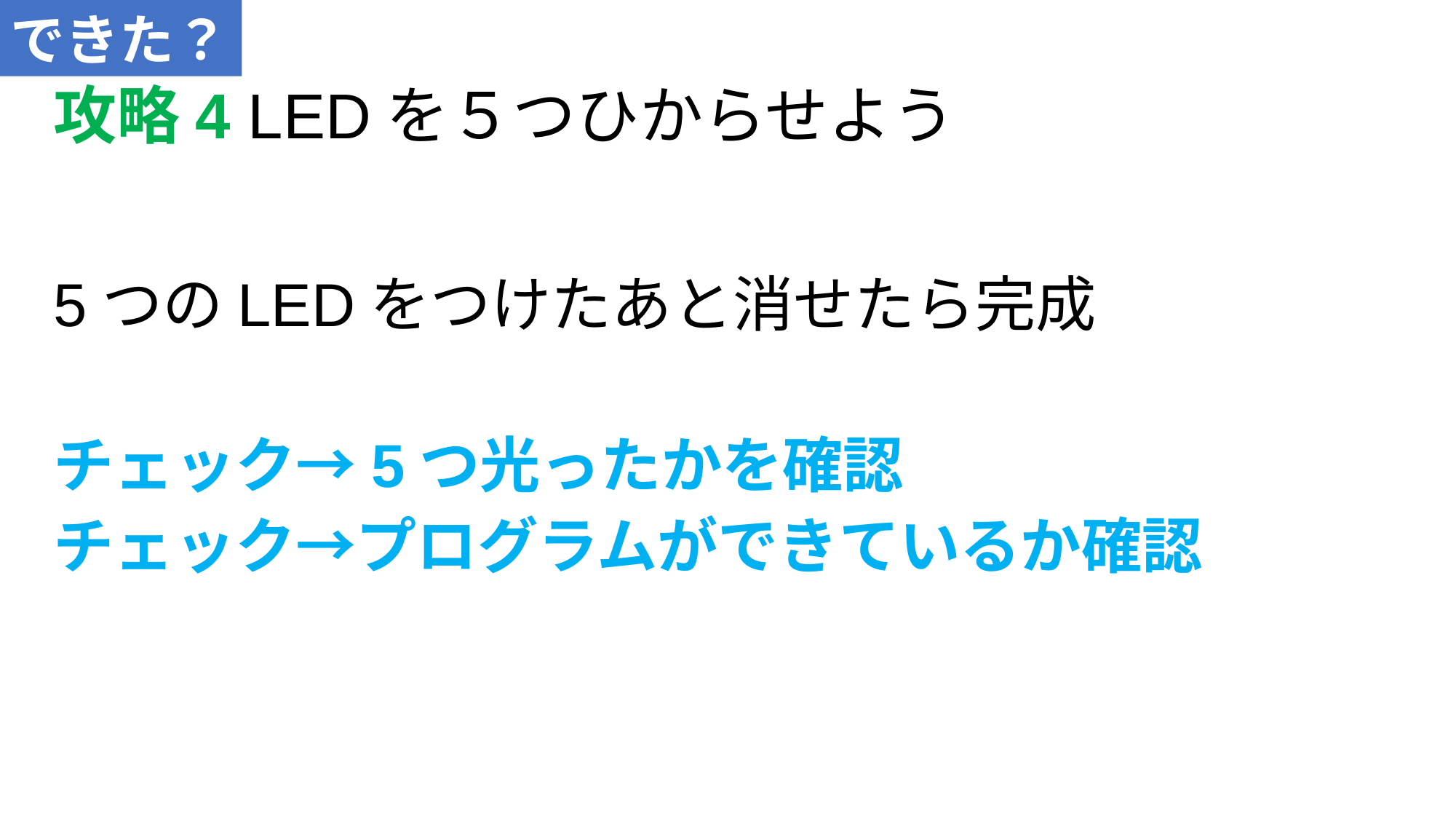

できた？
# 攻略4 LEDを５つひからせよう

5つのLEDをつけたあと消せたら完成

チェック→5つ光ったかを確認
チェック→プログラムができているか確認